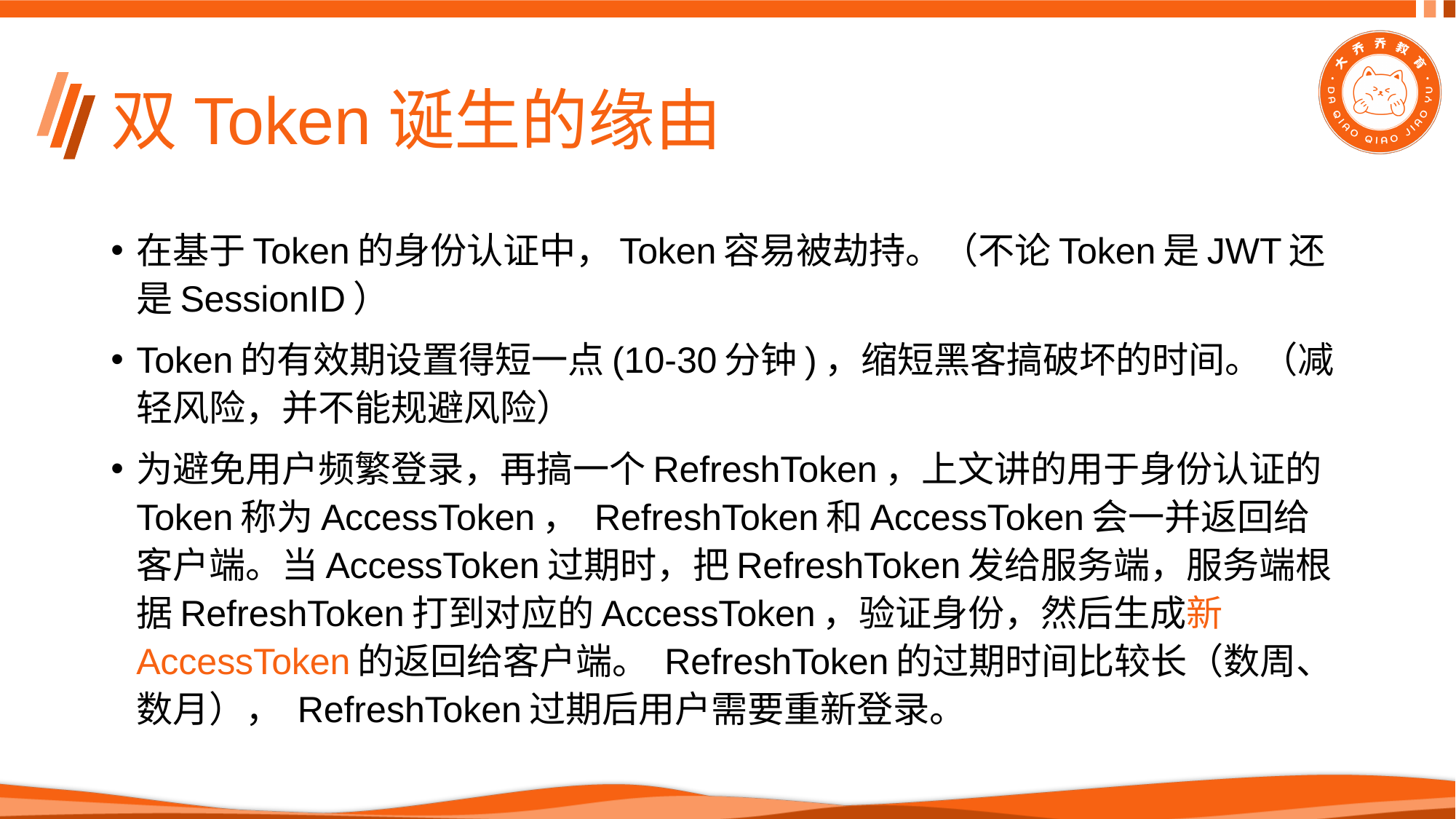

# 双Token诞生的缘由
在基于Token的身份认证中，Token容易被劫持。（不论Token是JWT还是SessionID）
Token的有效期设置得短一点(10-30分钟)，缩短黑客搞破坏的时间。（减轻风险，并不能规避风险）
为避免用户频繁登录，再搞一个RefreshToken，上文讲的用于身份认证的Token称为AccessToken， RefreshToken和AccessToken会一并返回给客户端。当AccessToken过期时，把RefreshToken发给服务端，服务端根据RefreshToken打到对应的AccessToken，验证身份，然后生成新AccessToken的返回给客户端。 RefreshToken的过期时间比较长（数周、数月）， RefreshToken过期后用户需要重新登录。